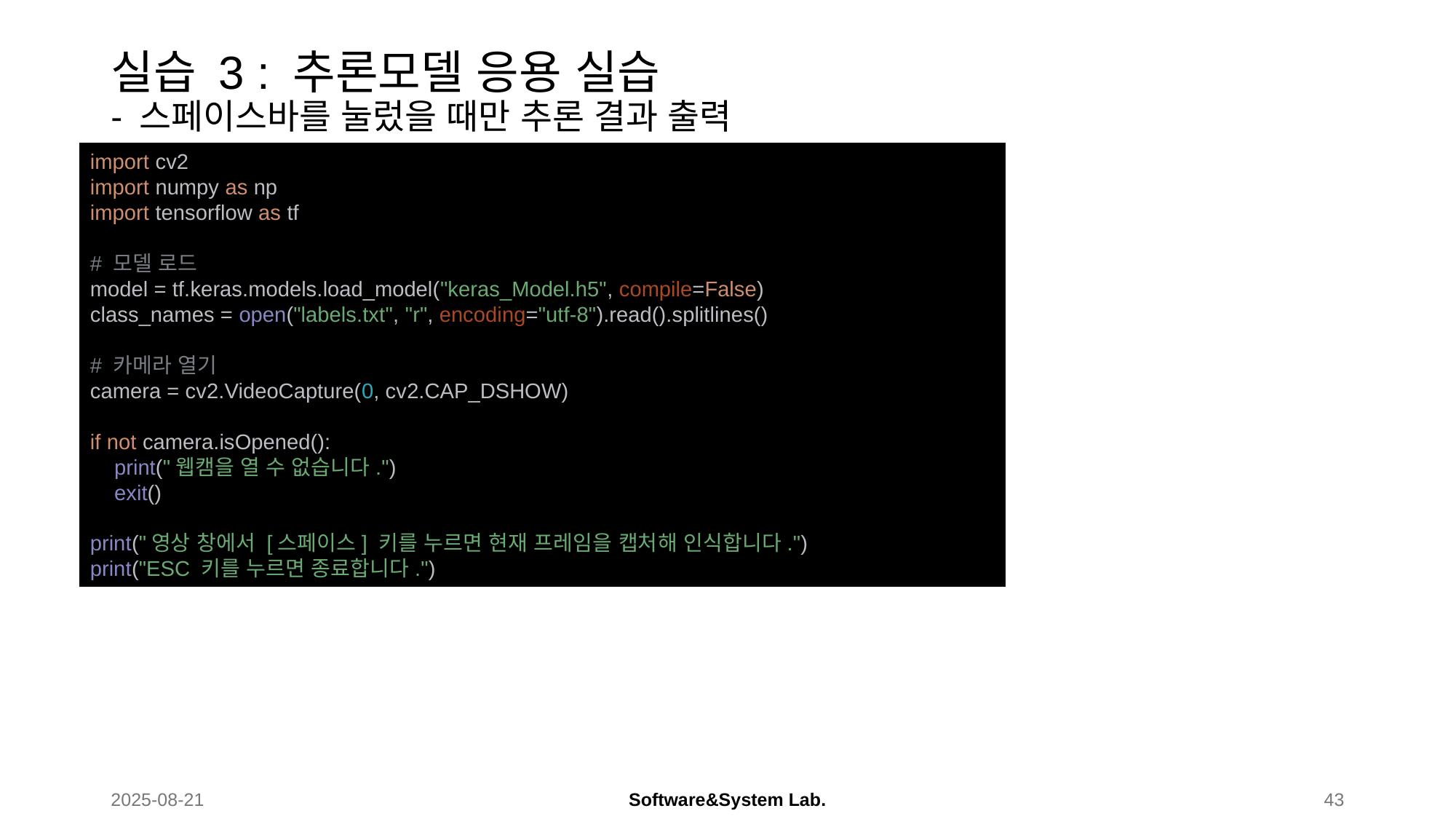

# 실습 3 : 추론모델 응용 실습 - 스페이스바를 눌렀을 때만 추론 결과 출력
import cv2
import numpy as np
import tensorflow as tf
# 모델 로드
model = tf.keras.models.load_model("keras_Model.h5", compile=False)
class_names = open("labels.txt", "r", encoding="utf-8").read().splitlines()
# 카메라 열기
camera = cv2.VideoCapture(0, cv2.CAP_DSHOW)
if not camera.isOpened():
    print("웹캠을 열 수 없습니다.")
    exit()
print("영상 창에서 [스페이스] 키를 누르면 현재 프레임을 캡처해 인식합니다.")
print("ESC 키를 누르면 종료합니다.")
2025-08-21
Software&System Lab.
43